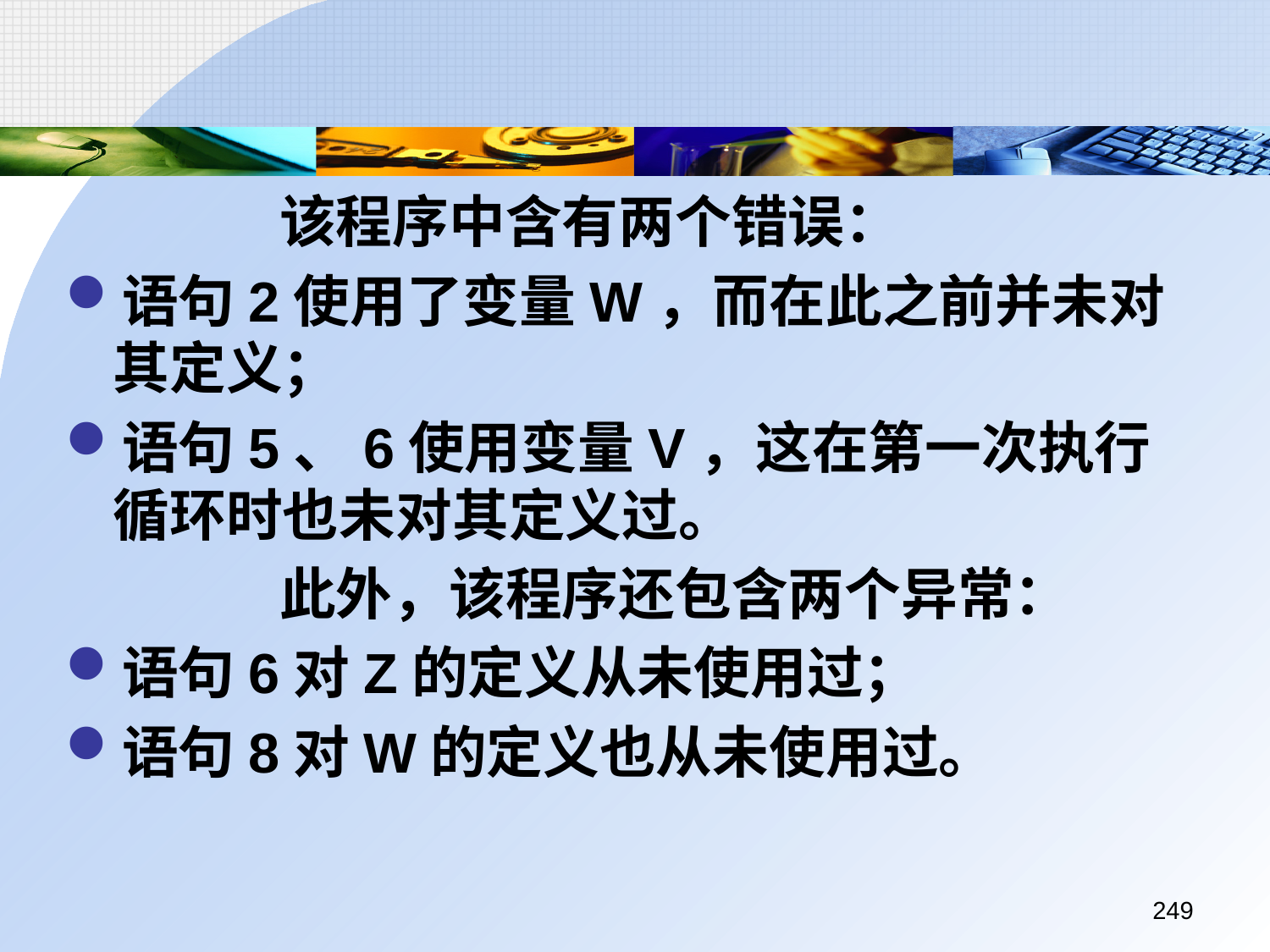

该程序中含有两个错误：
语句2使用了变量W，而在此之前并未对其定义；
语句5、6使用变量V，这在第一次执行循环时也未对其定义过。
		  此外，该程序还包含两个异常：
语句6对Z的定义从未使用过；
语句8对W的定义也从未使用过。

249